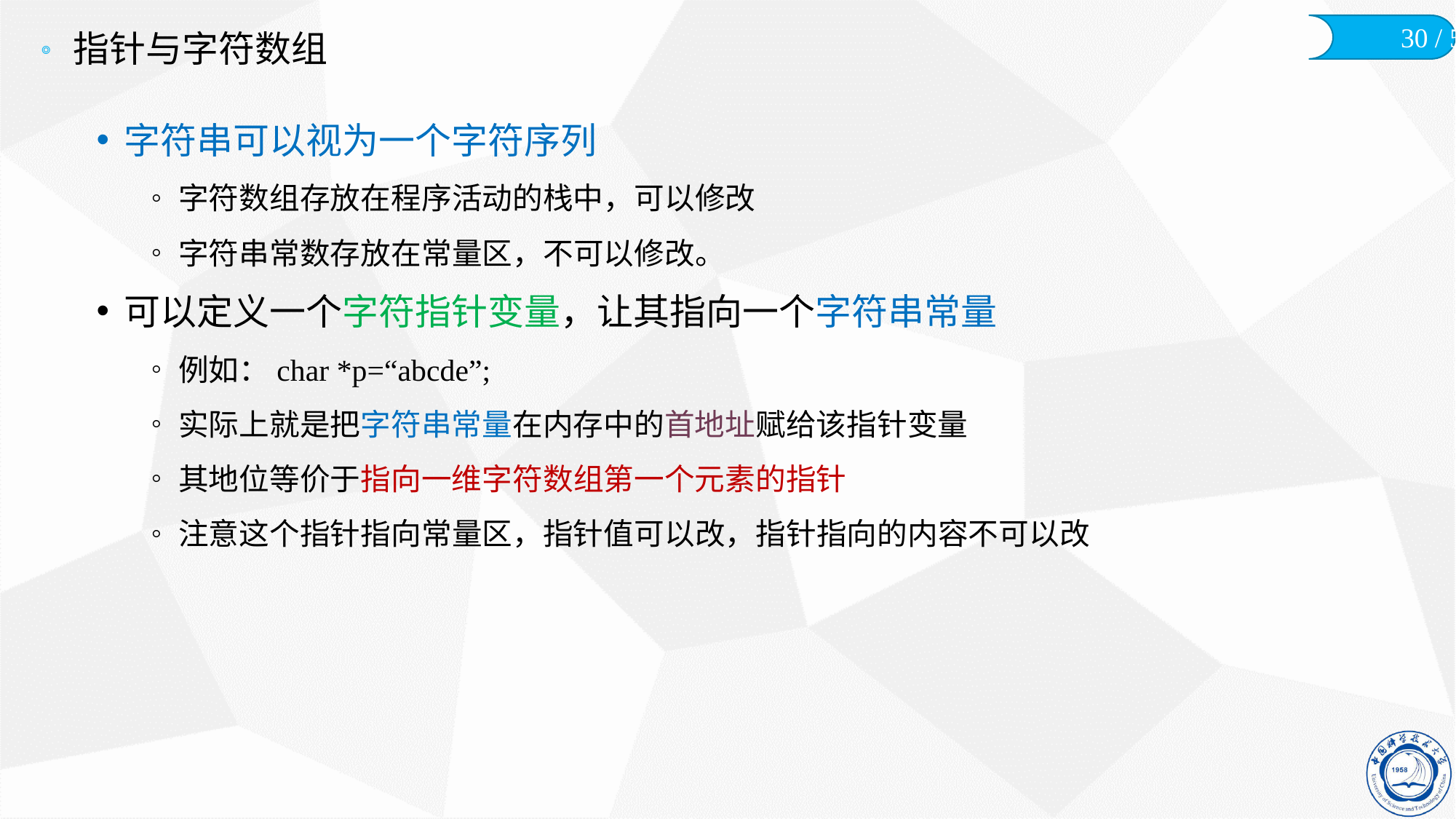

# 指针与字符数组
字符串可以视为一个字符序列
字符数组存放在程序活动的栈中，可以修改
字符串常数存放在常量区，不可以修改。
可以定义一个字符指针变量，让其指向一个字符串常量
例如：char *p=“abcde”;
实际上就是把字符串常量在内存中的首地址赋给该指针变量
其地位等价于指向一维字符数组第一个元素的指针
注意这个指针指向常量区，指针值可以改，指针指向的内容不可以改